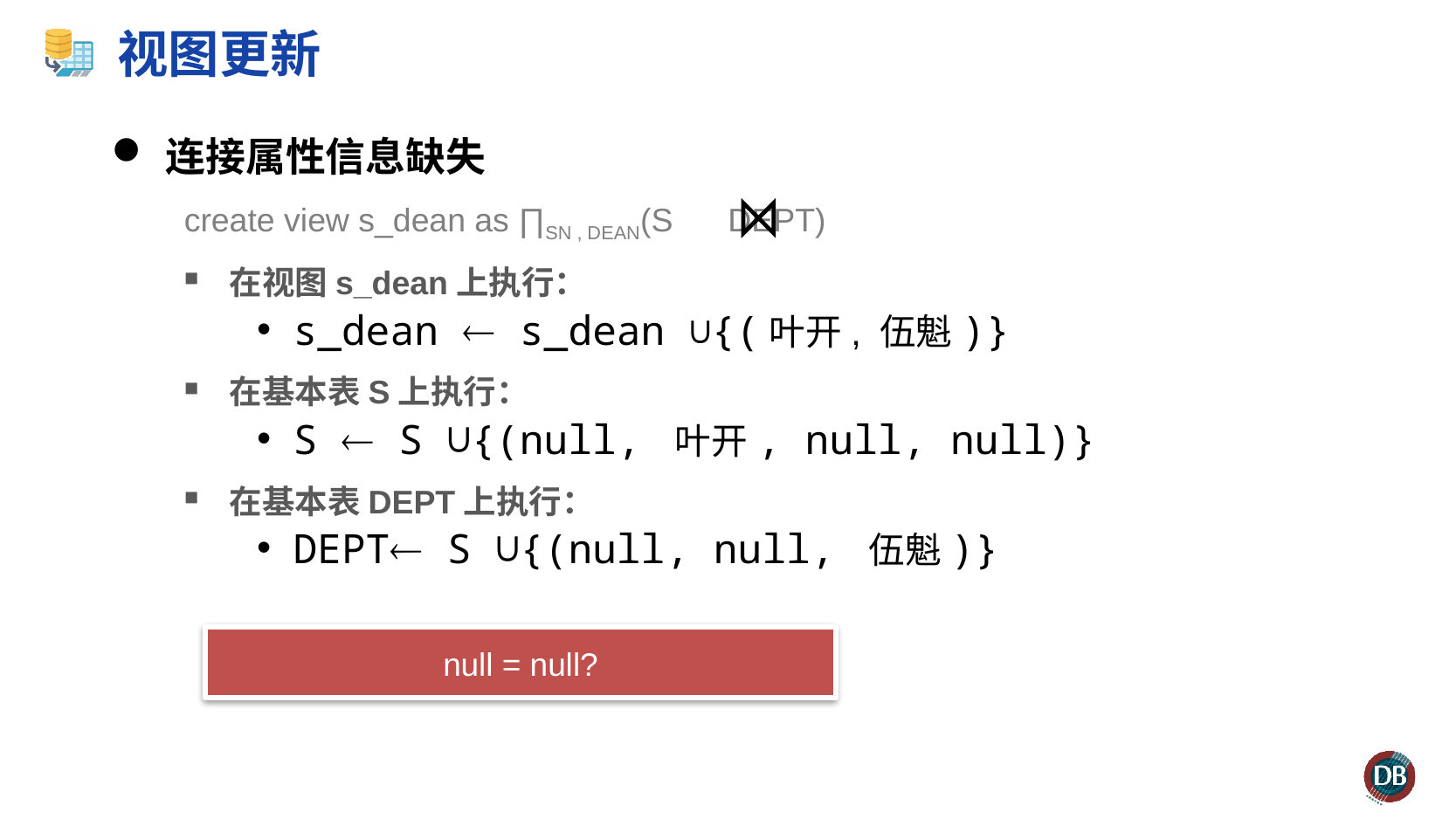

# 视图更新
连接属性信息缺失
create view s_dean as ∏SN , DEAN(S      DEPT)
在视图s_dean上执行：
s_dean ← s_dean ∪{(叶开, 伍魁)}
在基本表S上执行：
S ← S ∪{(null, 叶开, null, null)}
在基本表DEPT上执行：
DEPT← S ∪{(null, null, 伍魁)}

null = null?